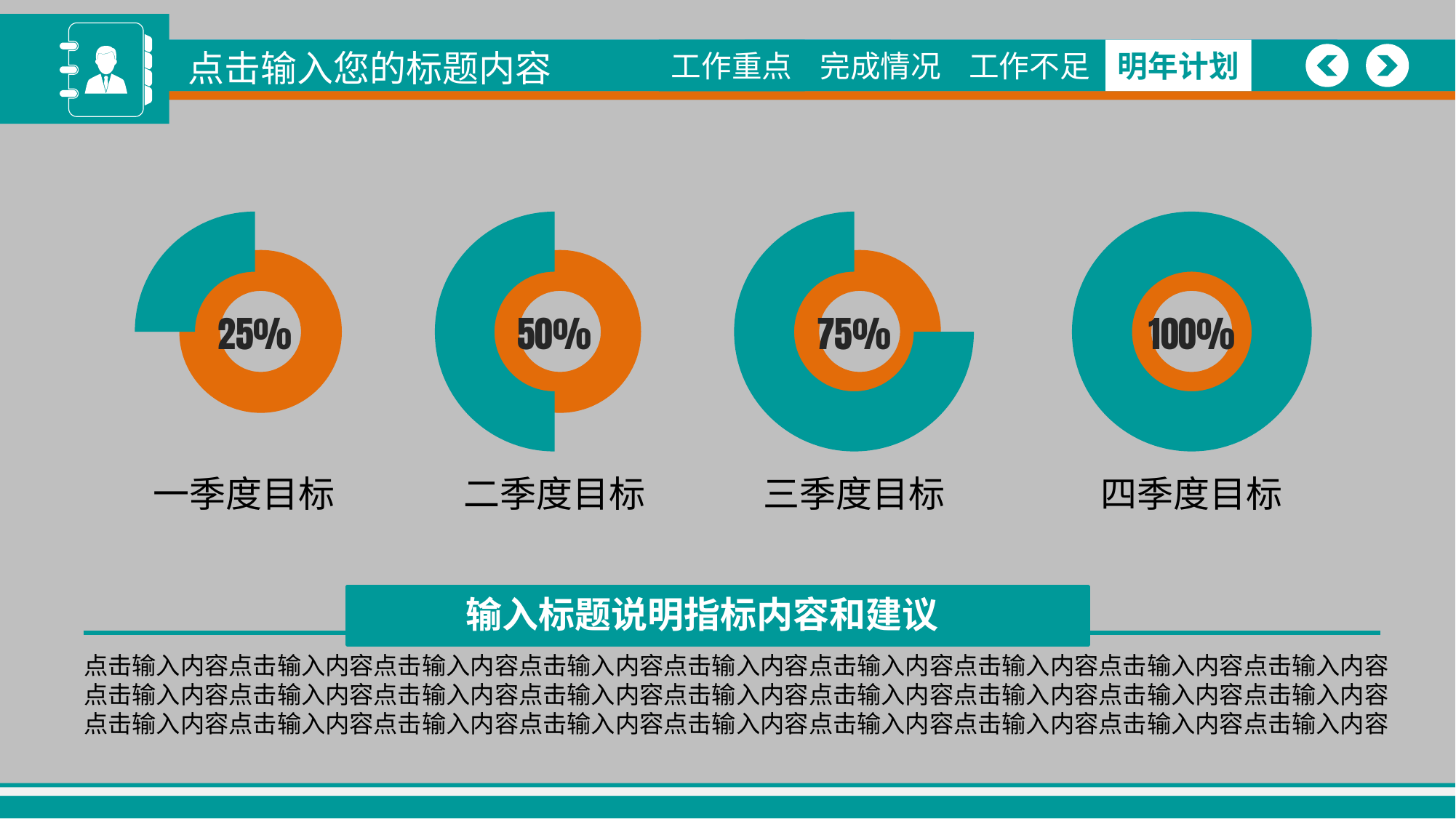

点击输入您的标题内容
图
工作重点
图形
工作概述
完成情况
完成情况
工作不足
工作不足
明年计划
明年计划

25%
50%
75%
100%
一季度目标
二季度目标
三季度目标
四季度目标

输入标题说明指标内容和建议
点击输入内容点击输入内容点击输入内容点击输入内容点击输入内容点击输入内容点击输入内容点击输入内容点击输入内容
点击输入内容点击输入内容点击输入内容点击输入内容点击输入内容点击输入内容点击输入内容点击输入内容点击输入内容
点击输入内容点击输入内容点击输入内容点击输入内容点击输入内容点击输入内容点击输入内容点击输入内容点击输入内容
34